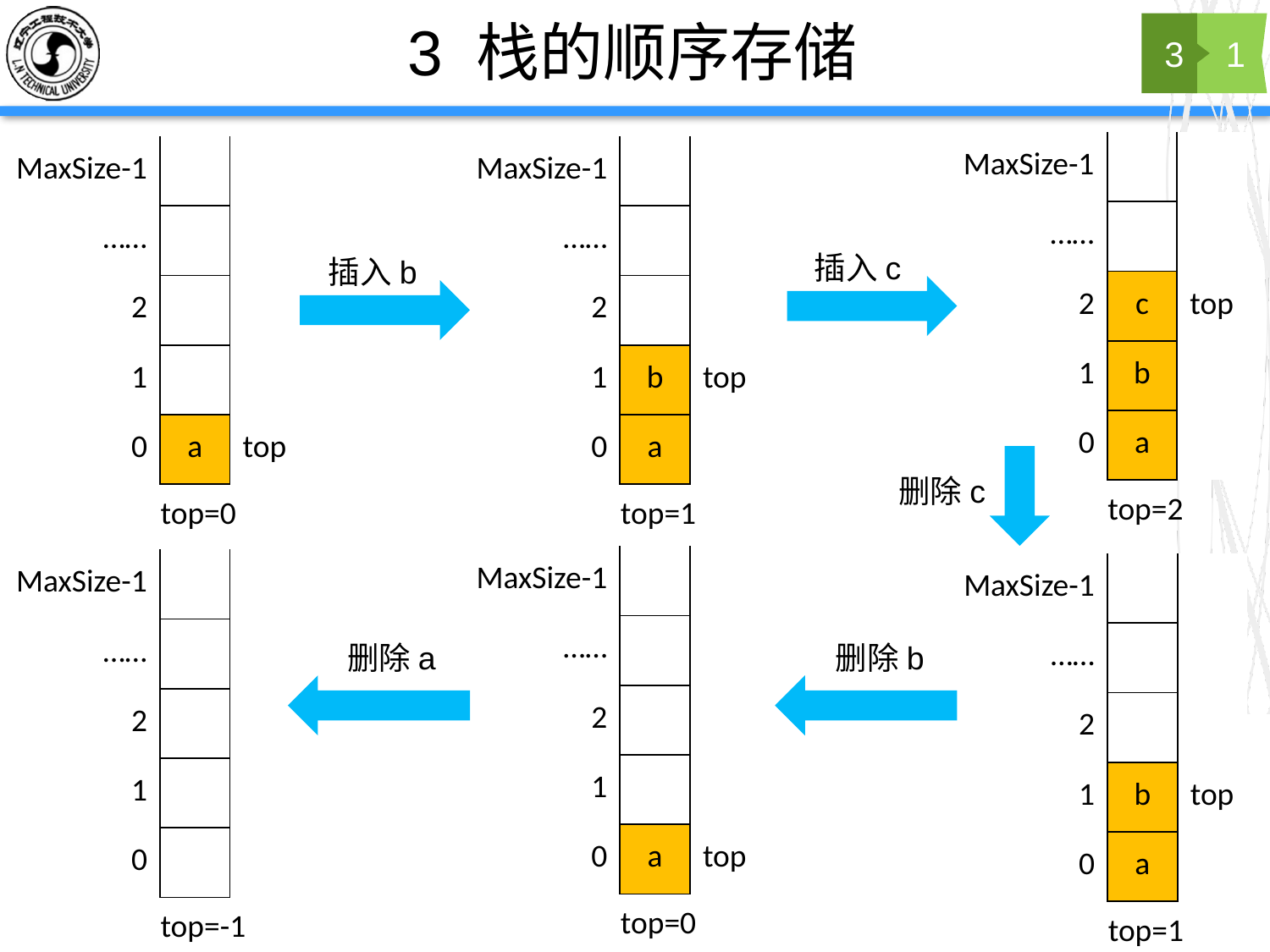

# 3 栈的顺序存储
3
1
| MaxSize-1 |  |  |
| --- | --- | --- |
| …… |  |  |
| 2 | c | top |
| 1 | b |  |
| 0 | a |  |
| MaxSize-1 |  |  |
| --- | --- | --- |
| …… |  |  |
| 2 |  |  |
| 1 |  |  |
| 0 | a | top |
| MaxSize-1 |  |  |
| --- | --- | --- |
| …… |  |  |
| 2 |  |  |
| 1 | b | top |
| 0 | a |  |
插入c
插入b

删除c

top=2
top=0
top=1
| MaxSize-1 |  |  |
| --- | --- | --- |
| …… |  |  |
| 2 |  |  |
| 1 |  |  |
| 0 | a | top |
| MaxSize-1 |  |  |
| --- | --- | --- |
| …… |  |  |
| 2 |  |  |
| 1 |  |  |
| 0 |  |  |
| MaxSize-1 |  |  |
| --- | --- | --- |
| …… |  |  |
| 2 |  |  |
| 1 | b | top |
| 0 | a |  |
删除b
删除a

top=0
top=-1
top=1